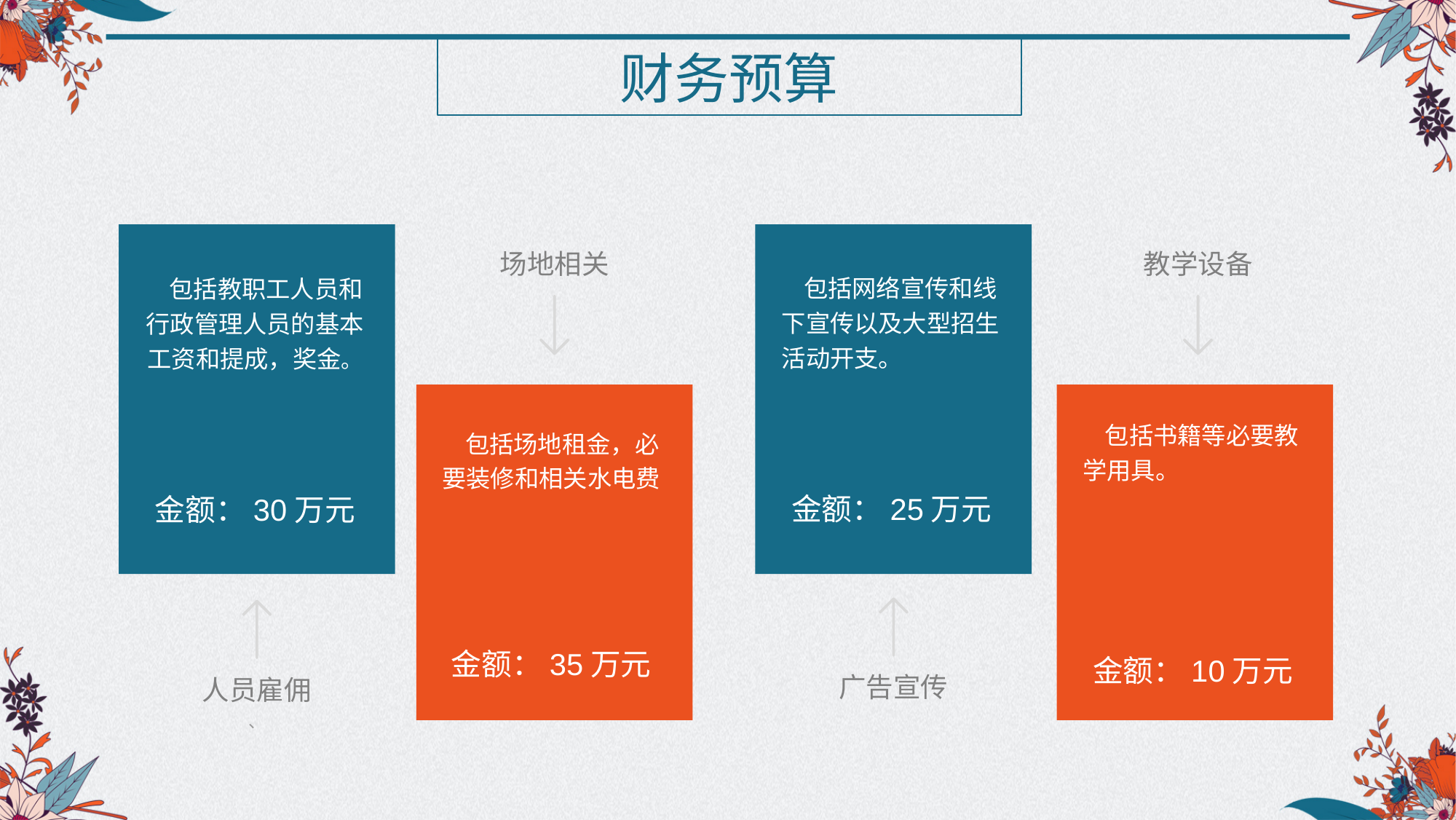

财务预算

场地相关
教学设备
   包括教职工人员和行政管理人员的基本工资和提成，奖金。

金额：30万元

广告宣传
人员雇佣
、
   包括网络宣传和线下宣传以及大型招生活动开支。

金额：25万元
   包括书籍等必要教学用具。

金额：10万元
   包括场地租金，必要装修和相关水电费

金额：35万元